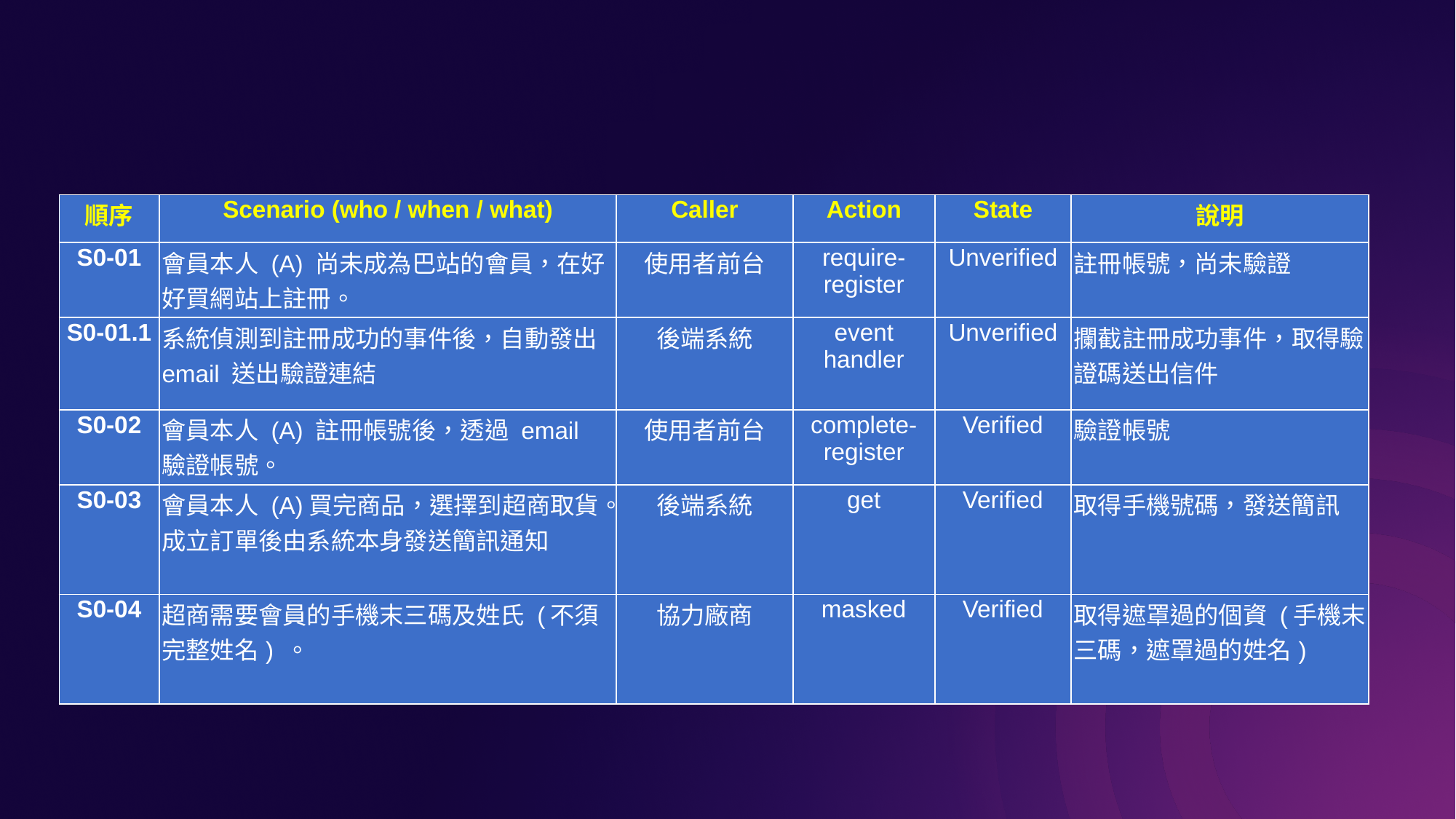

#
| 順序 | Scenario (who / when / what) | Caller | Action | State | 說明 |
| --- | --- | --- | --- | --- | --- |
| S0-01 | 會員本人 (A) 尚未成為巴站的會員，在好好買網站上註冊。 | 使用者前台 | require-register | Unverified | 註冊帳號，尚未驗證 |
| S0-01.1 | 系統偵測到註冊成功的事件後，自動發出 email 送出驗證連結 | 後端系統 | event handler | Unverified | 攔截註冊成功事件，取得驗證碼送出信件 |
| S0-02 | 會員本人 (A) 註冊帳號後，透過 email 驗證帳號。 | 使用者前台 | complete-register | Verified | 驗證帳號 |
| S0-03 | 會員本人 (A)買完商品，選擇到超商取貨。 成立訂單後由系統本身發送簡訊通知 | 後端系統 | get | Verified | 取得手機號碼，發送簡訊 |
| S0-04 | 超商需要會員的手機末三碼及姓氏 (不須完整姓名) 。 | 協力廠商 | masked | Verified | 取得遮罩過的個資 (手機末三碼，遮罩過的姓名) |